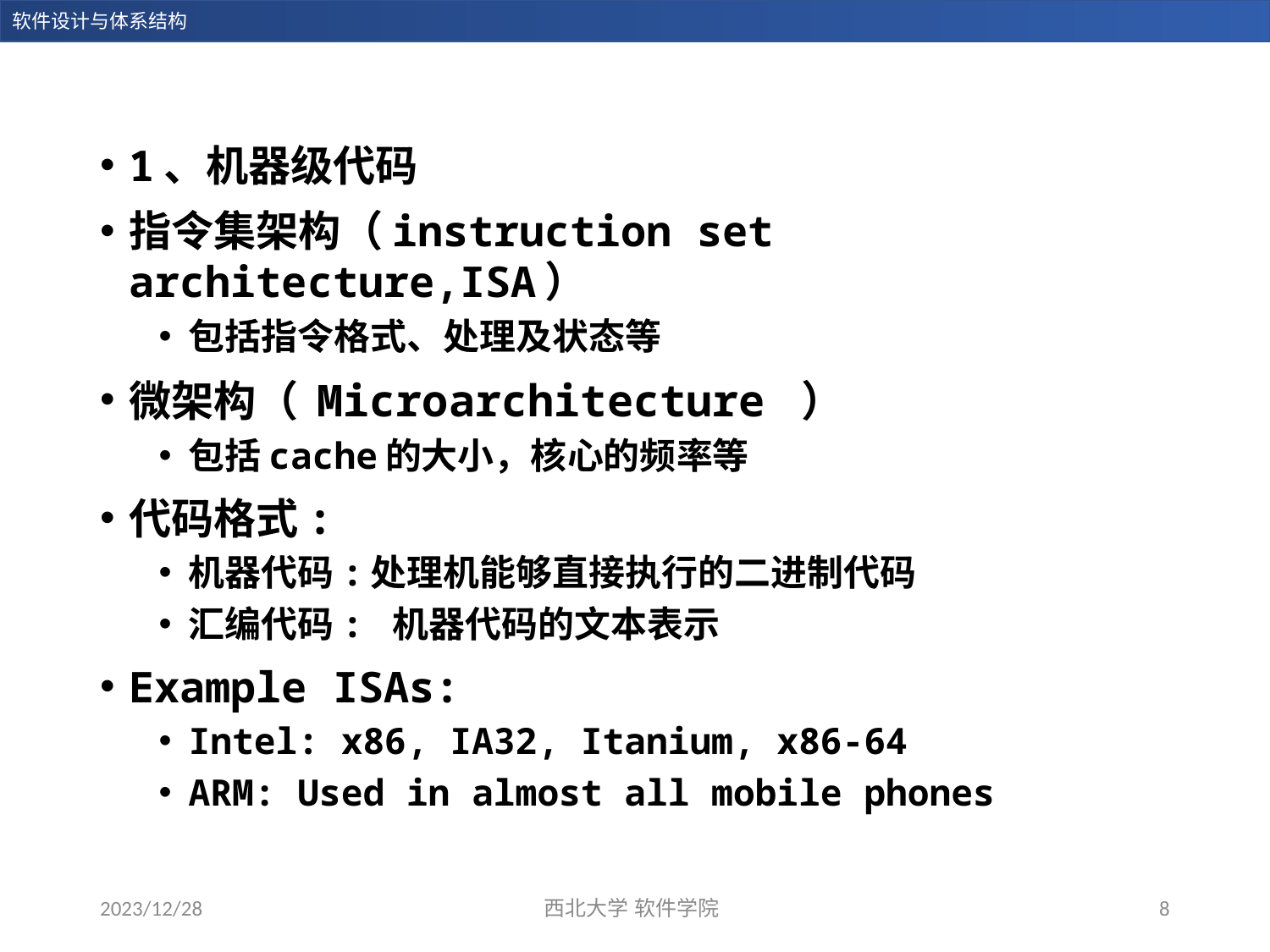

1、机器级代码
指令集架构（instruction set architecture,ISA）
包括指令格式、处理及状态等
微架构（ Microarchitecture ）
包括cache的大小，核心的频率等
代码格式:
机器代码:处理机能够直接执行的二进制代码
汇编代码: 机器代码的文本表示
Example ISAs:
Intel: x86, IA32, Itanium, x86-64
ARM: Used in almost all mobile phones

2023/12/28
西北大学 软件学院
8